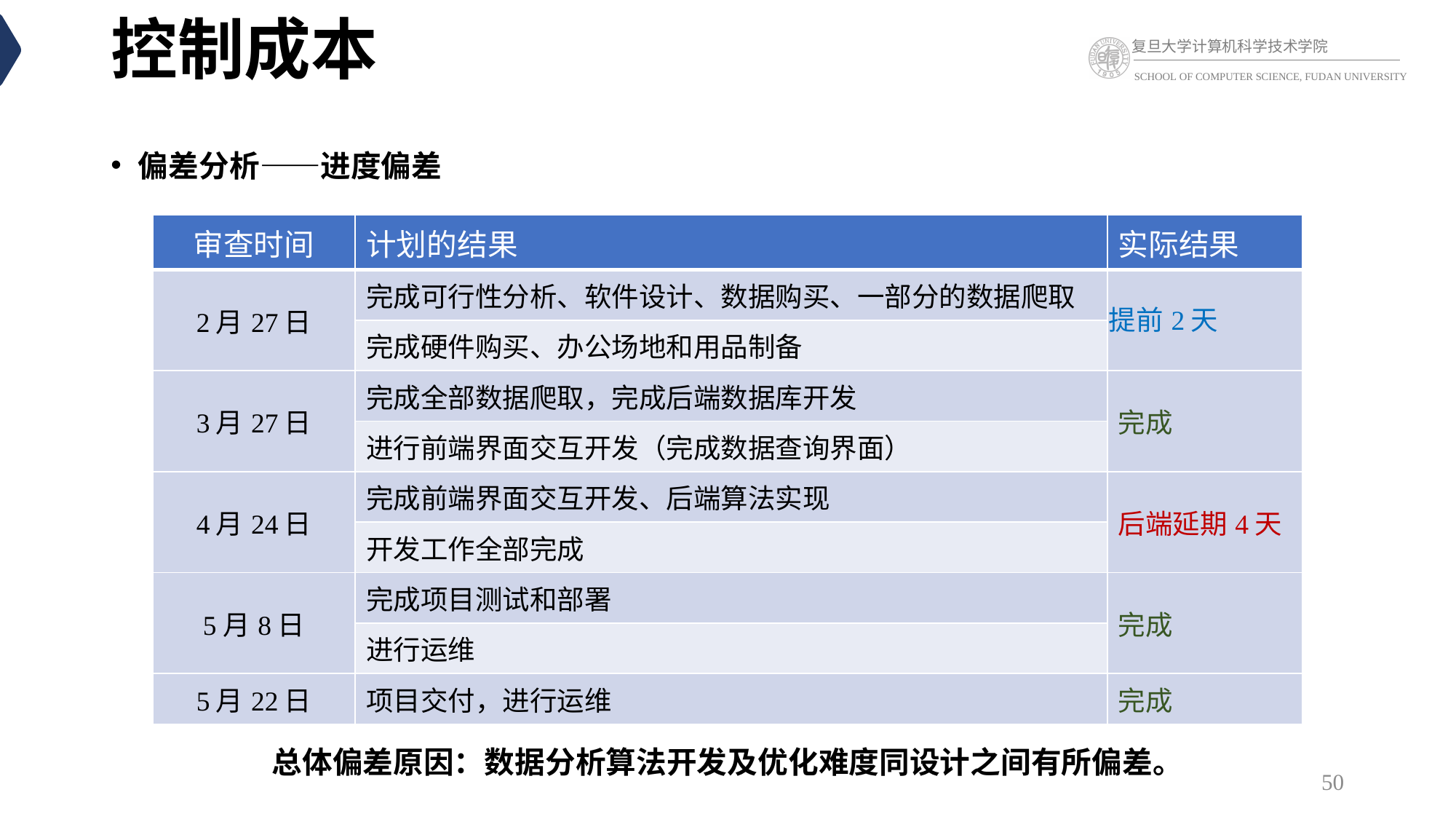

# 控制成本
偏差分析——进度偏差
| 审查时间 | 计划的结果 | 实际结果 |
| --- | --- | --- |
| 2月27日 | 完成可行性分析、软件设计、数据购买、一部分的数据爬取 | 提前2天 |
|  | 完成硬件购买、办公场地和用品制备 |  |
| 3月27日 | 完成全部数据爬取，完成后端数据库开发 | 完成 |
|  | 进行前端界面交互开发（完成数据查询界面） |  |
| 4月24日 | 完成前端界面交互开发、后端算法实现 | 后端延期4天 |
|  | 开发工作全部完成 |  |
| 5月8日 | 完成项目测试和部署 | 完成 |
|  | 进行运维 |  |
| 5月22日 | 项目交付，进行运维 | 完成 |
总体偏差原因：数据分析算法开发及优化难度同设计之间有所偏差。
50